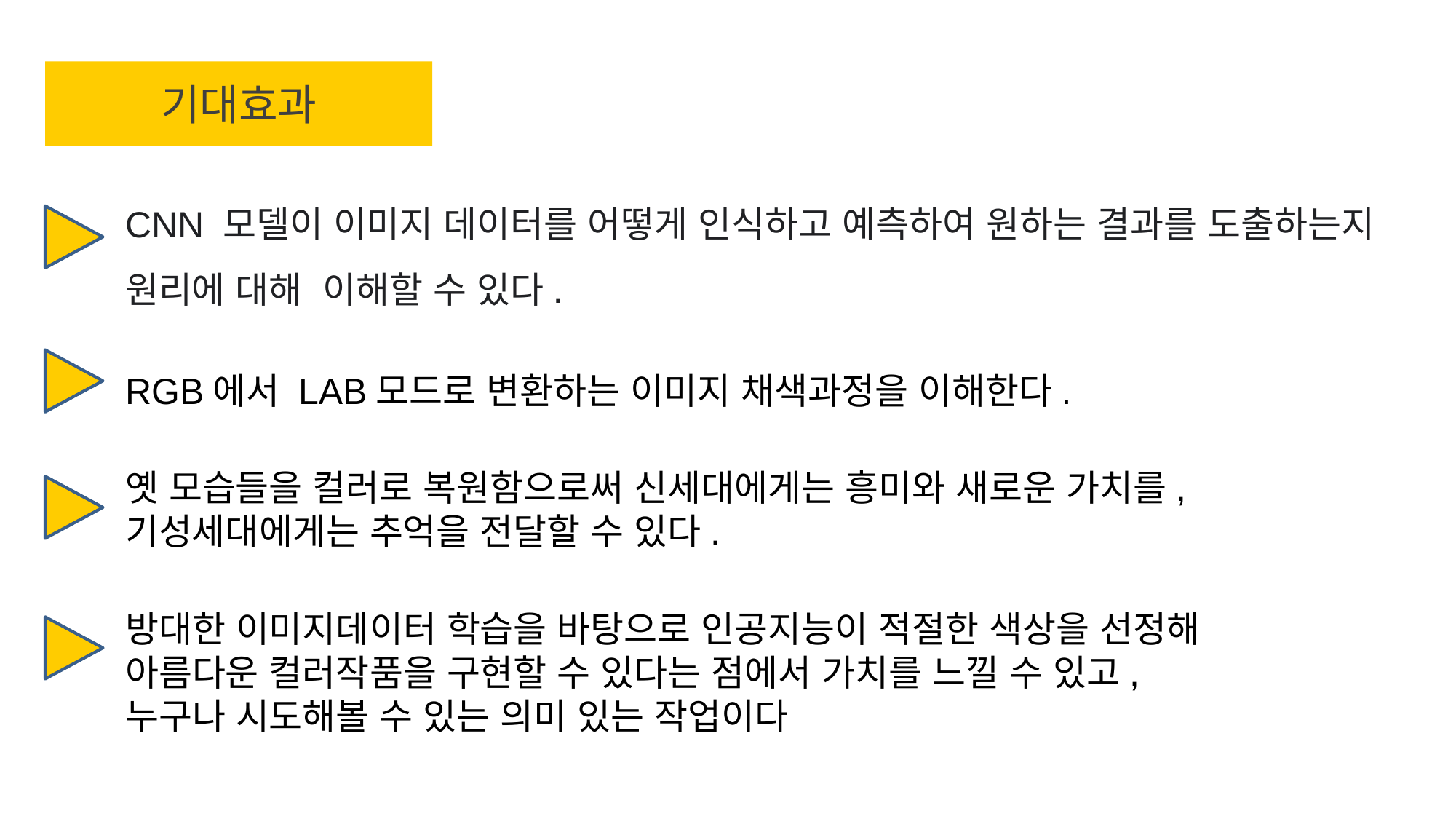

기대효과
CNN 모델이 이미지 데이터를 어떻게 인식하고 예측하여 원하는 결과를 도출하는지 원리에 대해  이해할 수 있다.

RGB에서 LAB모드로 변환하는 이미지 채색과정을 이해한다.
옛 모습들을 컬러로 복원함으로써 신세대에게는 흥미와 새로운 가치를, 기성세대에게는 추억을 전달할 수 있다.

방대한 이미지데이터 학습을 바탕으로 인공지능이 적절한 색상을 선정해
아름다운 컬러작품을 구현할 수 있다는 점에서 가치를 느낄 수 있고,
누구나 시도해볼 수 있는 의미 있는 작업이다